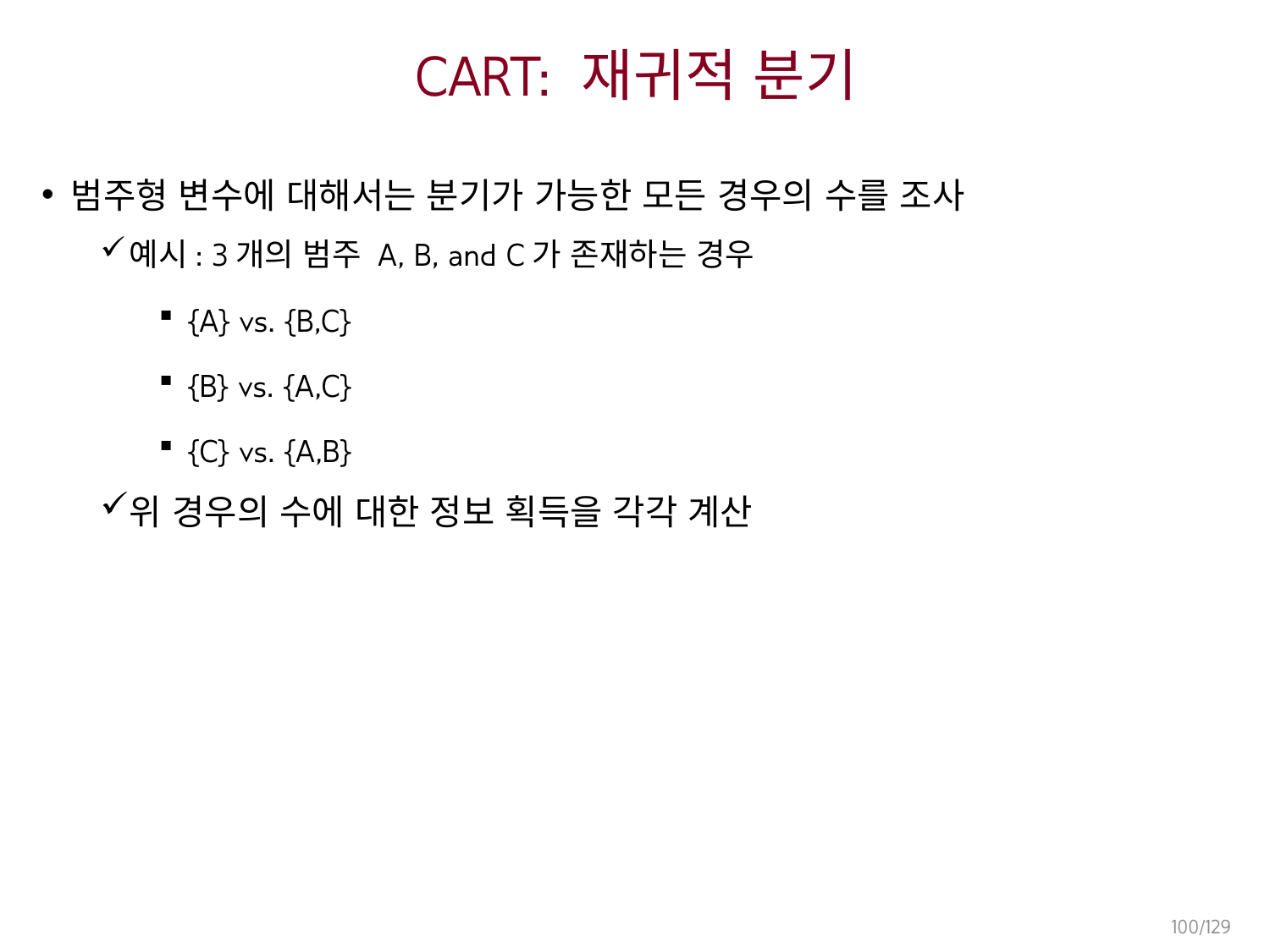

# CART: 재귀적 분기
범주형 변수에 대해서는 분기가 가능한 모든 경우의 수를 조사
예시: 3개의 범주 A, B, and C가 존재하는 경우
{A} vs. {B,C}
{B} vs. {A,C}
{C} vs. {A,B}
위 경우의 수에 대한 정보 획득을 각각 계산

100/129